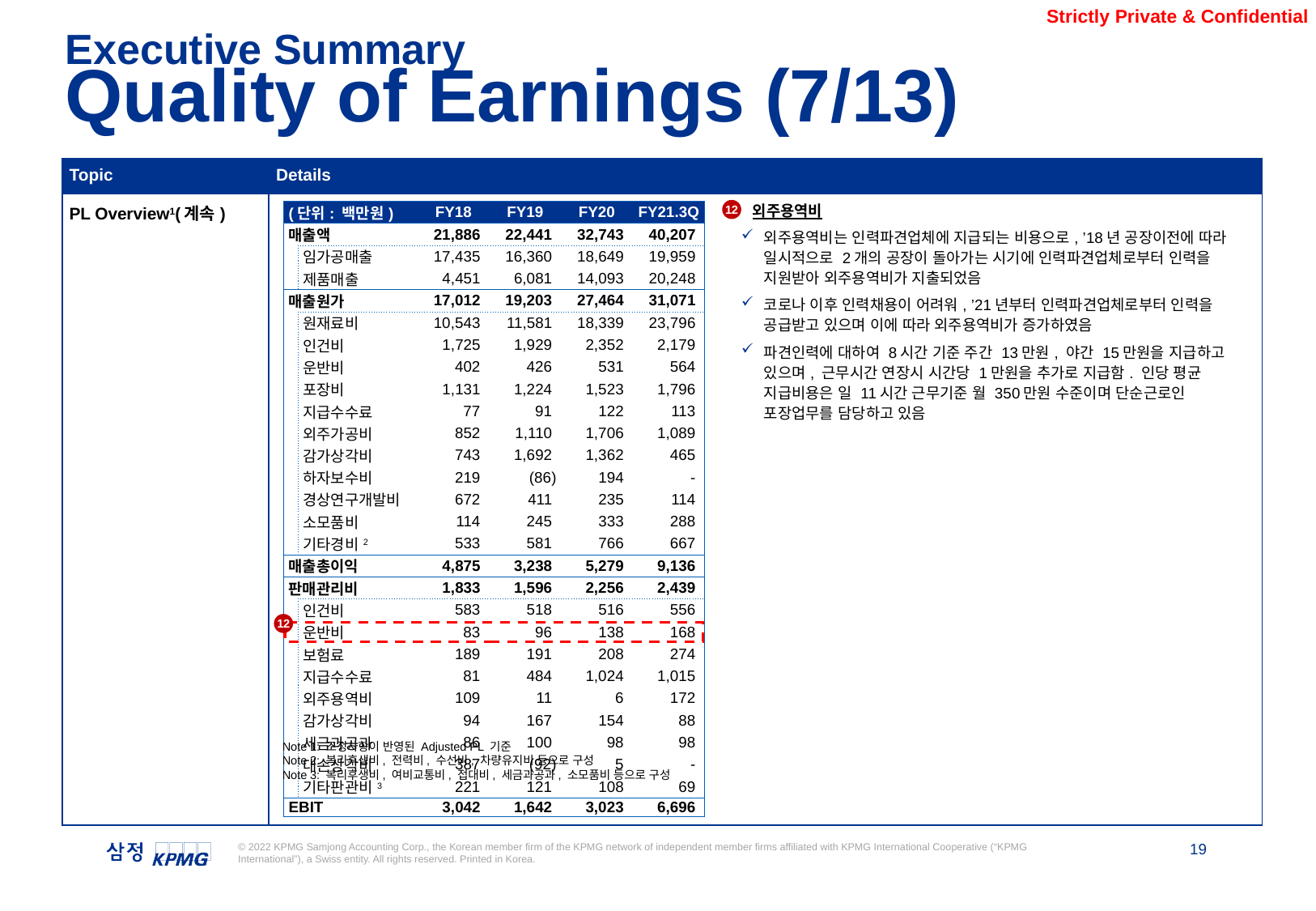

Executive Summary
Quality of Earnings (7/13)
| Topic | Details |
| --- | --- |
| PL Overview1(계속) | 외주용역비 외주용역비는 인력파견업체에 지급되는 비용으로, ’18년 공장이전에 따라 일시적으로 2개의 공장이 돌아가는 시기에 인력파견업체로부터 인력을 지원받아 외주용역비가 지출되었음 코로나 이후 인력채용이 어려워, ’21년부터 인력파견업체로부터 인력을 공급받고 있으며 이에 따라 외주용역비가 증가하였음 파견인력에 대하여 8시간 기준 주간 13만원, 야간 15만원을 지급하고 있으며, 근무시간 연장시 시간당 1만원을 추가로 지급함. 인당 평균 지급비용은 일 11시간 근무기준 월 350만원 수준이며 단순근로인 포장업무를 담당하고 있음 |
12
| (단위: 백만원) |  | FY18 | FY19 | FY20 | FY21.3Q |
| --- | --- | --- | --- | --- | --- |
| 매출액 |  | 21,886 | 22,441 | 32,743 | 40,207 |
|  | 임가공매출 | 17,435 | 16,360 | 18,649 | 19,959 |
|  | 제품매출 | 4,451 | 6,081 | 14,093 | 20,248 |
| 매출원가 |  | 17,012 | 19,203 | 27,464 | 31,071 |
|  | 원재료비 | 10,543 | 11,581 | 18,339 | 23,796 |
|  | 인건비 | 1,725 | 1,929 | 2,352 | 2,179 |
|  | 운반비 | 402 | 426 | 531 | 564 |
|  | 포장비 | 1,131 | 1,224 | 1,523 | 1,796 |
|  | 지급수수료 | 77 | 91 | 122 | 113 |
|  | 외주가공비 | 852 | 1,110 | 1,706 | 1,089 |
|  | 감가상각비 | 743 | 1,692 | 1,362 | 465 |
|  | 하자보수비 | 219 | (86) | 194 | - |
|  | 경상연구개발비 | 672 | 411 | 235 | 114 |
|  | 소모품비 | 114 | 245 | 333 | 288 |
|  | 기타경비2 | 533 | 581 | 766 | 667 |
| 매출총이익 |  | 4,875 | 3,238 | 5,279 | 9,136 |
| 판매관리비 |  | 1,833 | 1,596 | 2,256 | 2,439 |
|  | 인건비 | 583 | 518 | 516 | 556 |
|  | 운반비 | 83 | 96 | 138 | 168 |
|  | 보험료 | 189 | 191 | 208 | 274 |
|  | 지급수수료 | 81 | 484 | 1,024 | 1,015 |
|  | 외주용역비 | 109 | 11 | 6 | 172 |
|  | 감가상각비 | 94 | 167 | 154 | 88 |
|  | 세금과공과 | 86 | 100 | 98 | 98 |
|  | 대손상각비 | 387 | (92) | 5 | - |
|  | 기타판관비3 | 221 | 121 | 108 | 69 |
| EBIT |  | 3,042 | 1,642 | 3,023 | 6,696 |
12

Note 1: 조정사항이 반영된 Adjusted PL 기준
Note 2: 복리후생비, 전력비, 수선비, 차량유지비 등으로 구성
Note 3: 복리후생비, 여비교통비, 접대비, 세금과공과, 소모품비 등으로 구성